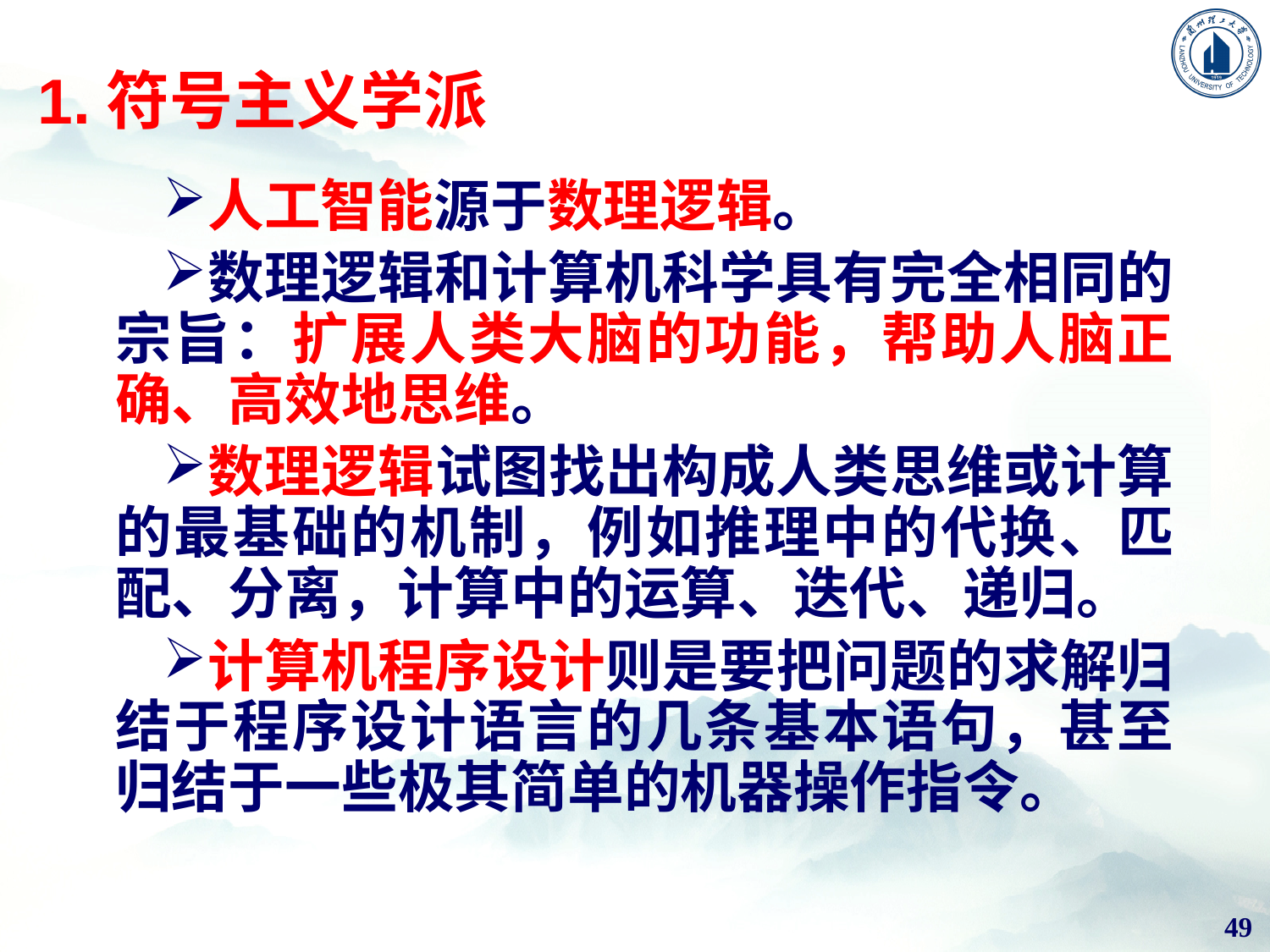

# 1.符号主义学派
人工智能源于数理逻辑。
数理逻辑和计算机科学具有完全相同的宗旨：扩展人类大脑的功能，帮助人脑正确、高效地思维。
数理逻辑试图找出构成人类思维或计算的最基础的机制，例如推理中的代换、匹配、分离，计算中的运算、迭代、递归。
计算机程序设计则是要把问题的求解归结于程序设计语言的几条基本语句，甚至归结于一些极其简单的机器操作指令。
49